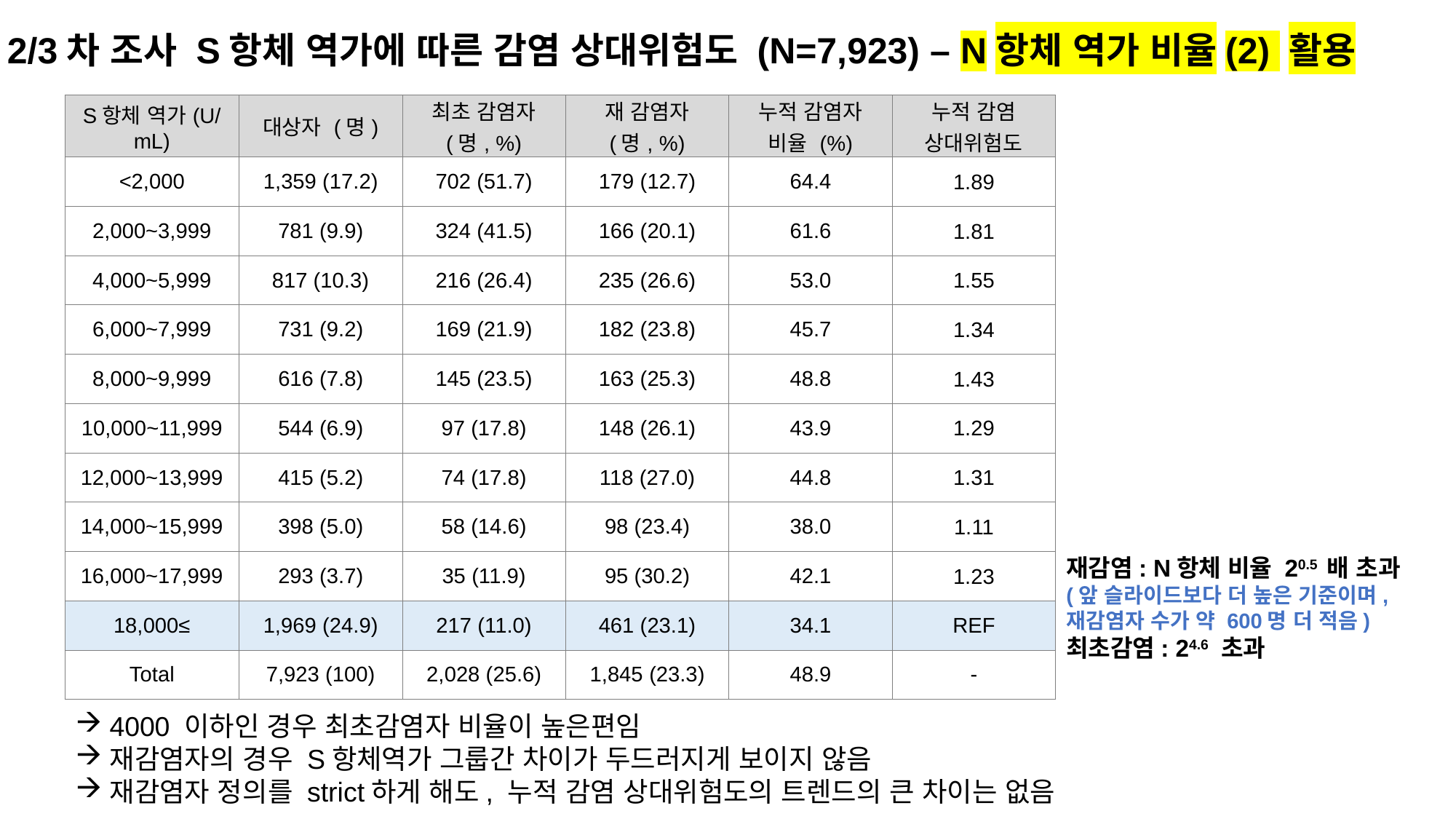

2/3차 조사 S항체 역가에 따른 감염 상대위험도 (N=7,923) – N항체 역가 비율(2) 활용
| S항체 역가(U/mL) | 대상자 (명) | 최초 감염자 (명, %) | 재 감염자 (명, %) | 누적 감염자 비율 (%) | 누적 감염 상대위험도 |
| --- | --- | --- | --- | --- | --- |
| <2,000 | 1,359 (17.2) | 702 (51.7) | 179 (12.7) | 64.4 | 1.89 |
| 2,000~3,999 | 781 (9.9) | 324 (41.5) | 166 (20.1) | 61.6 | 1.81 |
| 4,000~5,999 | 817 (10.3) | 216 (26.4) | 235 (26.6) | 53.0 | 1.55 |
| 6,000~7,999 | 731 (9.2) | 169 (21.9) | 182 (23.8) | 45.7 | 1.34 |
| 8,000~9,999 | 616 (7.8) | 145 (23.5) | 163 (25.3) | 48.8 | 1.43 |
| 10,000~11,999 | 544 (6.9) | 97 (17.8) | 148 (26.1) | 43.9 | 1.29 |
| 12,000~13,999 | 415 (5.2) | 74 (17.8) | 118 (27.0) | 44.8 | 1.31 |
| 14,000~15,999 | 398 (5.0) | 58 (14.6) | 98 (23.4) | 38.0 | 1.11 |
| 16,000~17,999 | 293 (3.7) | 35 (11.9) | 95 (30.2) | 42.1 | 1.23 |
| 18,000≤ | 1,969 (24.9) | 217 (11.0) | 461 (23.1) | 34.1 | REF |
| Total | 7,923 (100) | 2,028 (25.6) | 1,845 (23.3) | 48.9 | - |
재감염: N항체 비율 20.5 배 초과
(앞 슬라이드보다 더 높은 기준이며, 재감염자 수가 약 600명 더 적음)
최초감염: 24.6 초과
4000 이하인 경우 최초감염자 비율이 높은편임
재감염자의 경우 S항체역가 그룹간 차이가 두드러지게 보이지 않음
재감염자 정의를 strict하게 해도, 누적 감염 상대위험도의 트렌드의 큰 차이는 없음